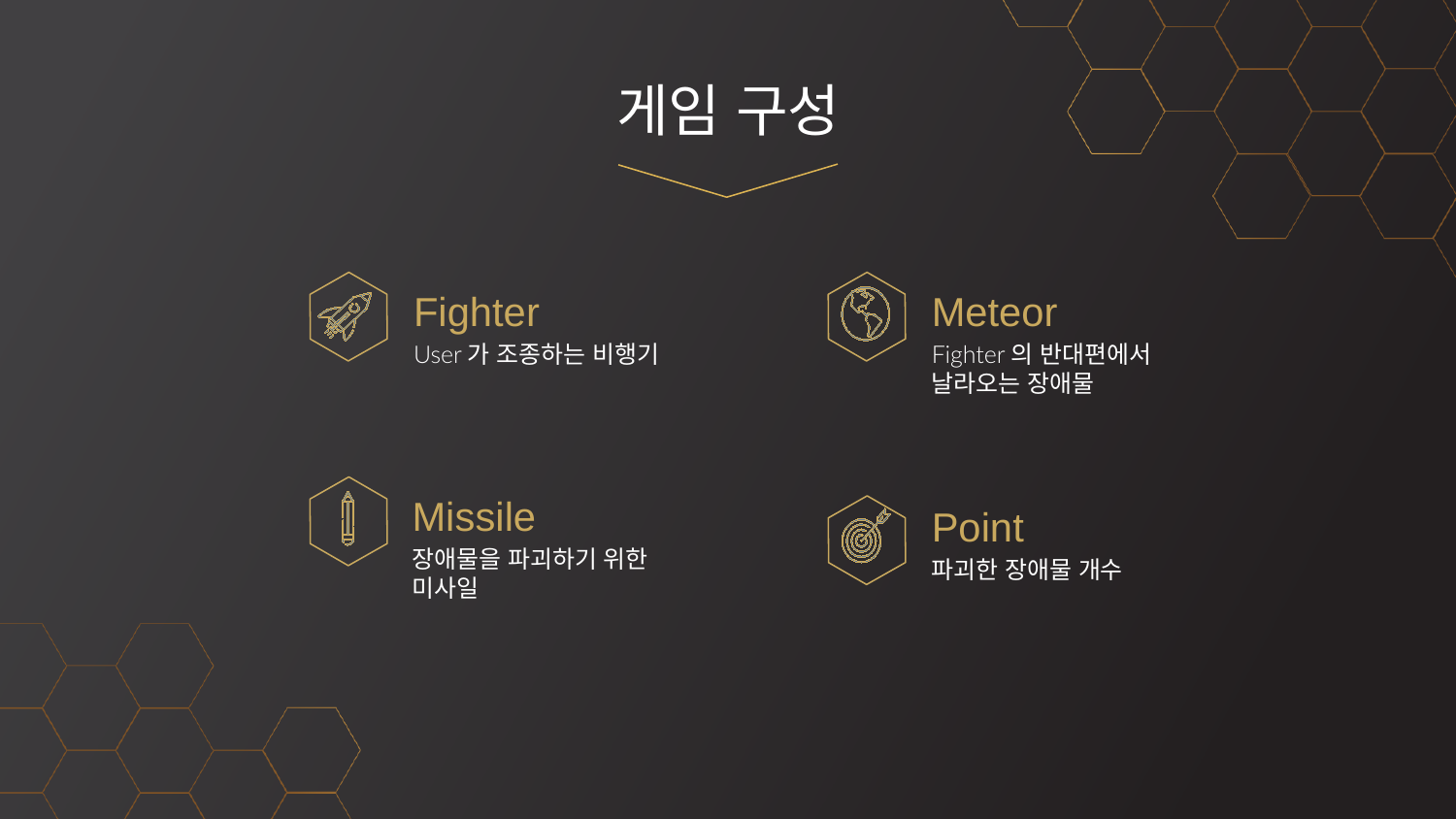

# 게임 구성

Fighter
Meteor

User가 조종하는 비행기
Fighter의 반대편에서 날라오는 장애물
Missile

Point

장애물을 파괴하기 위한 미사일
파괴한 장애물 개수